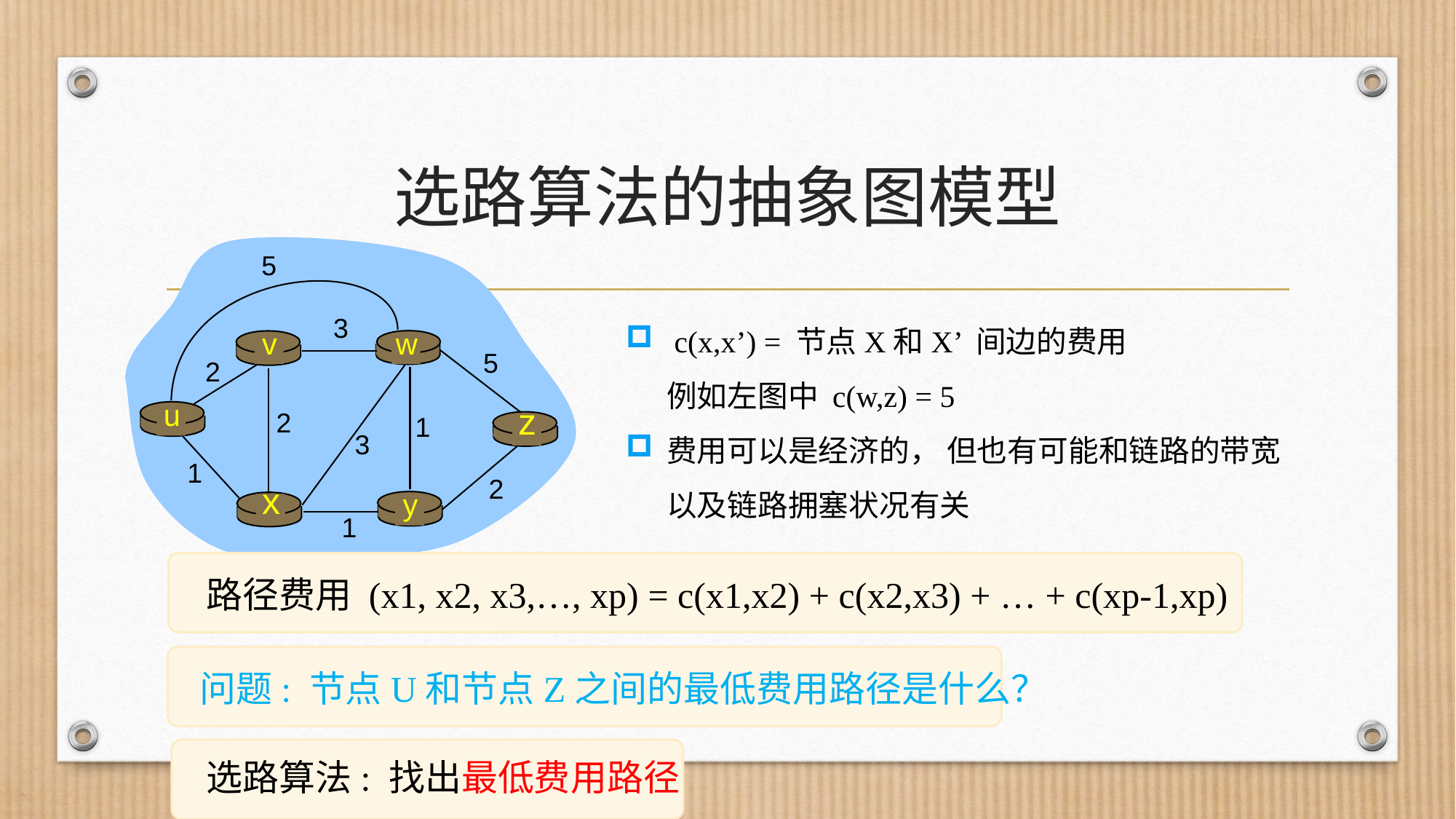

# 选路算法的抽象图模型

5

3
v

w

5

2

u

z

2

1

3

1
2
x

y

1

 c(x,x’) = 节点X和X’ 间边的费用
例如左图中 c(w,z) = 5
费用可以是经济的， 但也有可能和链路的带宽以及链路拥塞状况有关

路径费用 (x1, x2, x3,…, xp) = c(x1,x2) + c(x2,x3) + … + c(xp-1,xp)

问题: 节点U和节点Z之间的最低费用路径是什么？

选路算法: 找出最低费用路径